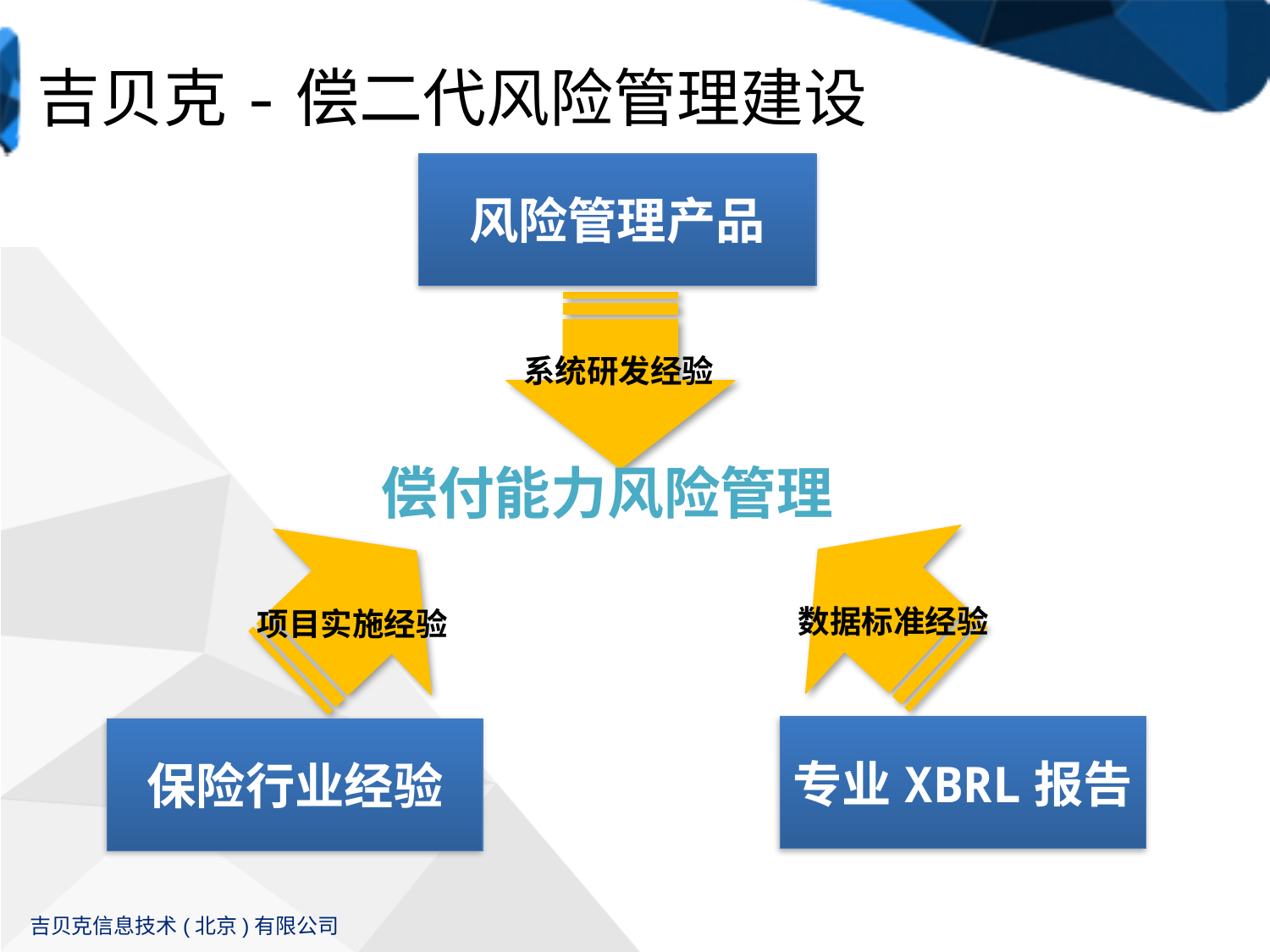

吉贝克-偿二代风险管理建设
风险管理产品

系统研发经验
偿付能力风险管理

数据标准经验
项目实施经验
专业XBRL报告
保险行业经验